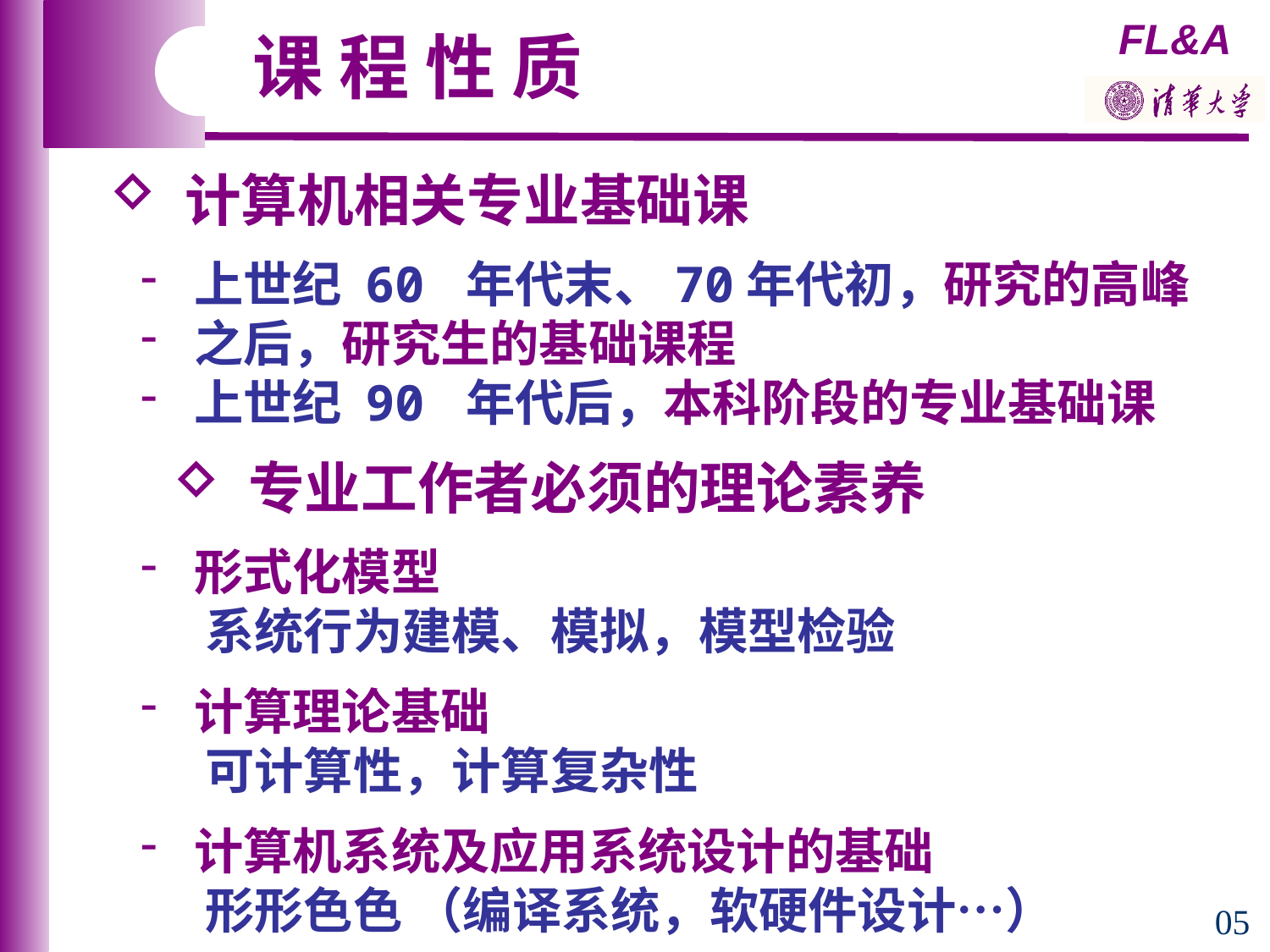

课 程 性 质
 计算机相关专业基础课

 上世纪 60 年代末、70年代初，研究的高峰
 之后，研究生的基础课程
 上世纪 90 年代后，本科阶段的专业基础课

 专业工作者必须的理论素养

 形式化模型
  系统行为建模、模拟，模型检验

 计算理论基础
  可计算性，计算复杂性

 计算机系统及应用系统设计的基础
  形形色色 （编译系统，软硬件设计…）
05